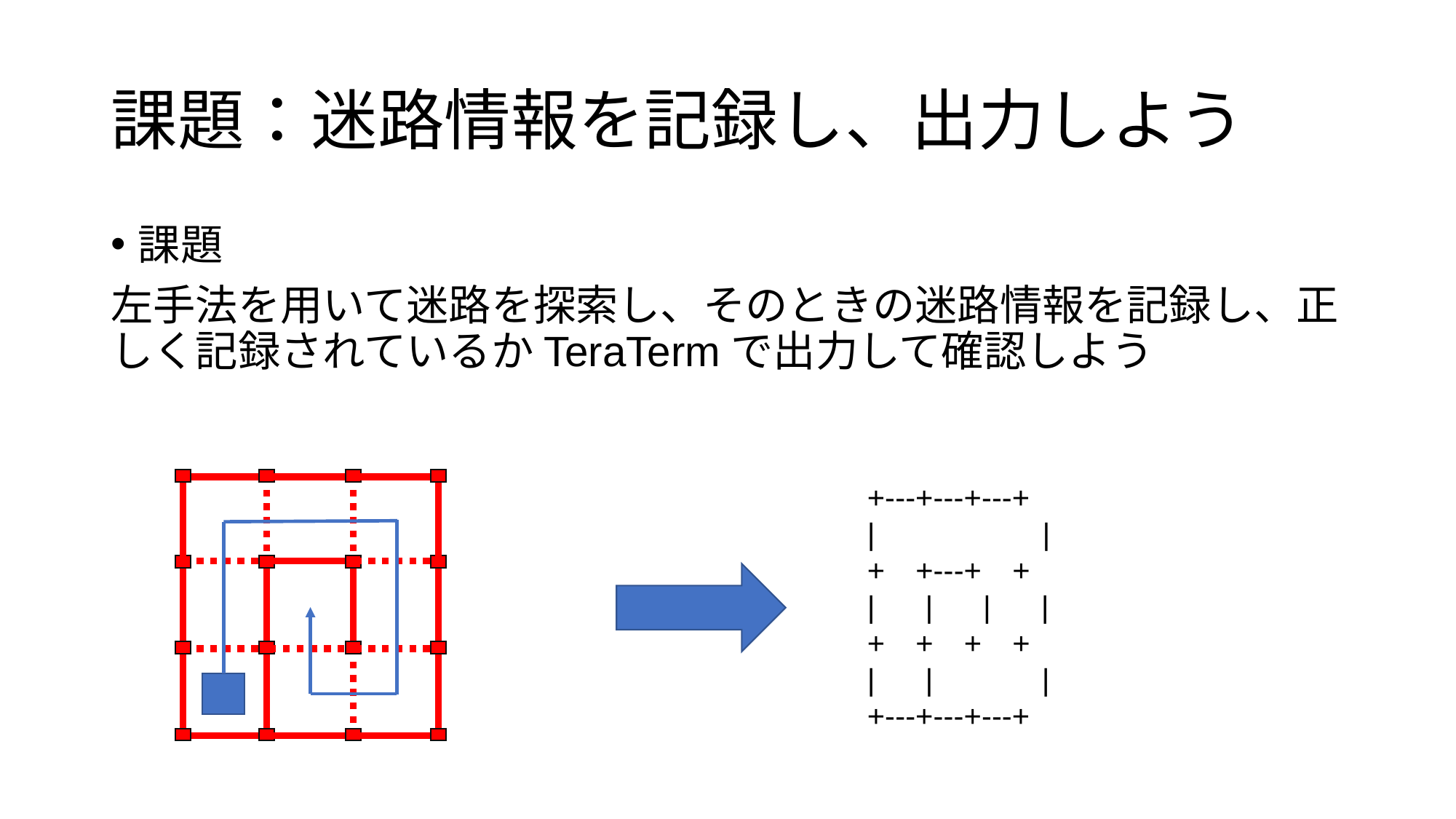

# 課題：迷路情報を記録し、出力しよう
課題
左手法を用いて迷路を探索し、そのときの迷路情報を記録し、正しく記録されているかTeraTermで出力して確認しよう

+---+---+---+
|                    |
+---+---+---+
|      |      |      |
+---+---+---+
|      |             |
+---+---+---+